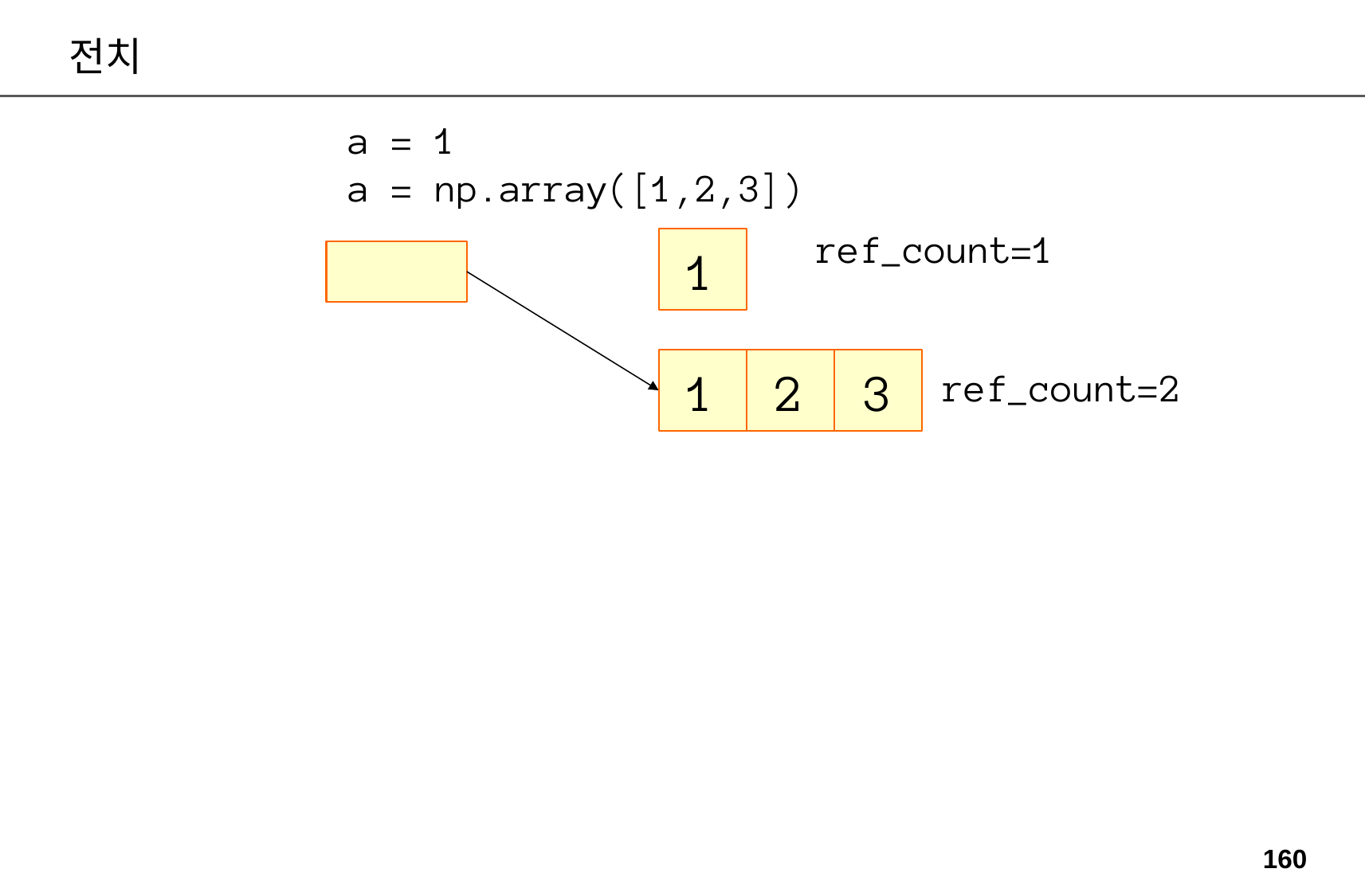

전치
a = 1
a = np.array([1,2,3])
ref_count=1
1

1
2
3
ref_count=2